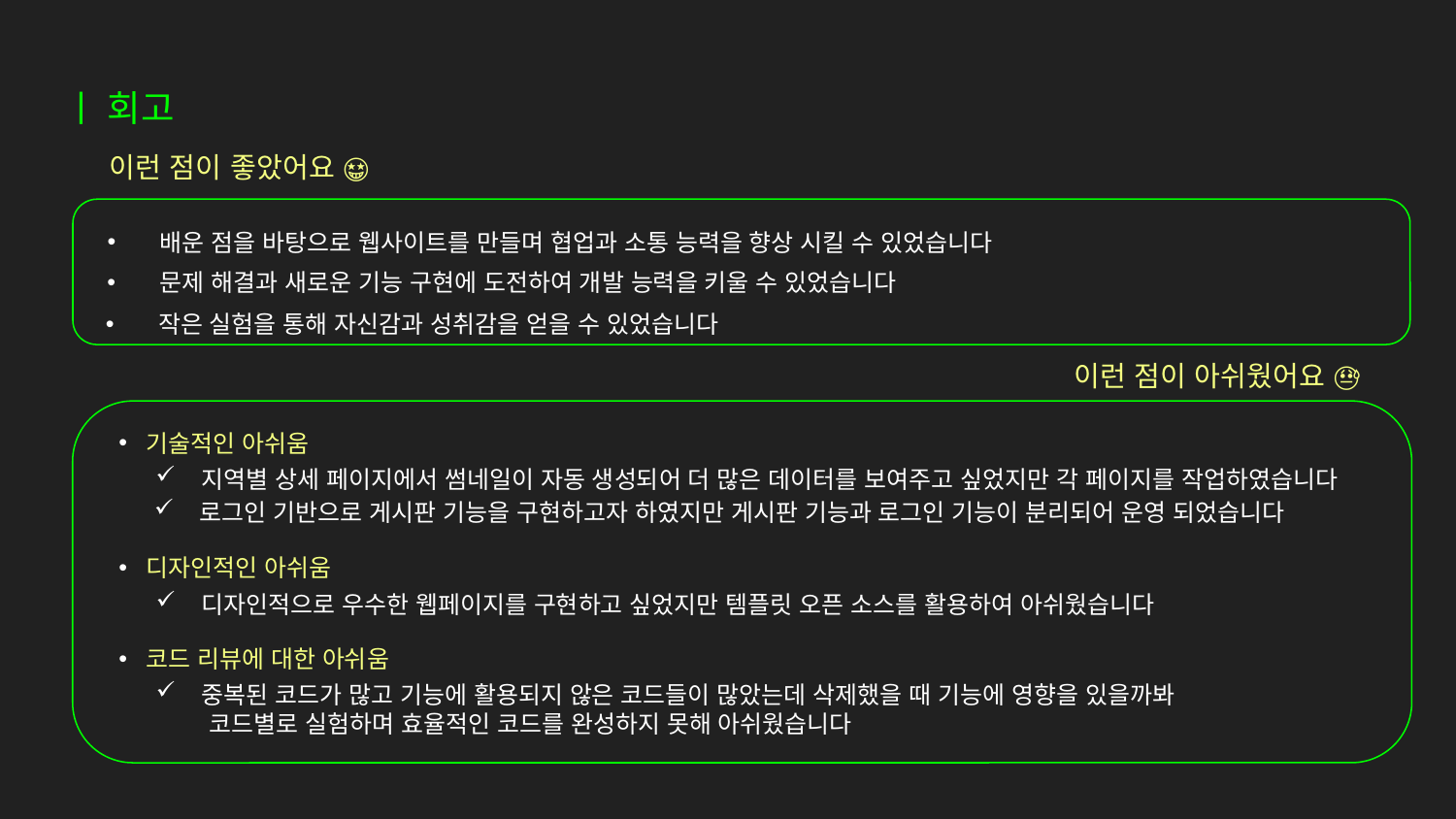

ㅣ 회고
이런 점이 좋았어요 🤩
배운 점을 바탕으로 웹사이트를 만들며 협업과 소통 능력을 향상 시킬 수 있었습니다

문제 해결과 새로운 기능 구현에 도전하여 개발 능력을 키울 수 있었습니다
작은 실험을 통해 자신감과 성취감을 얻을 수 있었습니다
이런 점이 아쉬웠어요 😓

기술적인 아쉬움

지역별 상세 페이지에서 썸네일이 자동 생성되어 더 많은 데이터를 보여주고 싶었지만 각 페이지를 작업하였습니다
로그인 기반으로 게시판 기능을 구현하고자 하였지만 게시판 기능과 로그인 기능이 분리되어 운영 되었습니다

디자인적인 아쉬움
디자인적으로 우수한 웹페이지를 구현하고 싶었지만 템플릿 오픈 소스를 활용하여 아쉬웠습니다
코드 리뷰에 대한 아쉬움

중복된 코드가 많고 기능에 활용되지 않은 코드들이 많았는데 삭제했을 때 기능에 영향을 있을까봐
       코드별로 실험하며 효율적인 코드를 완성하지 못해 아쉬웠습니다